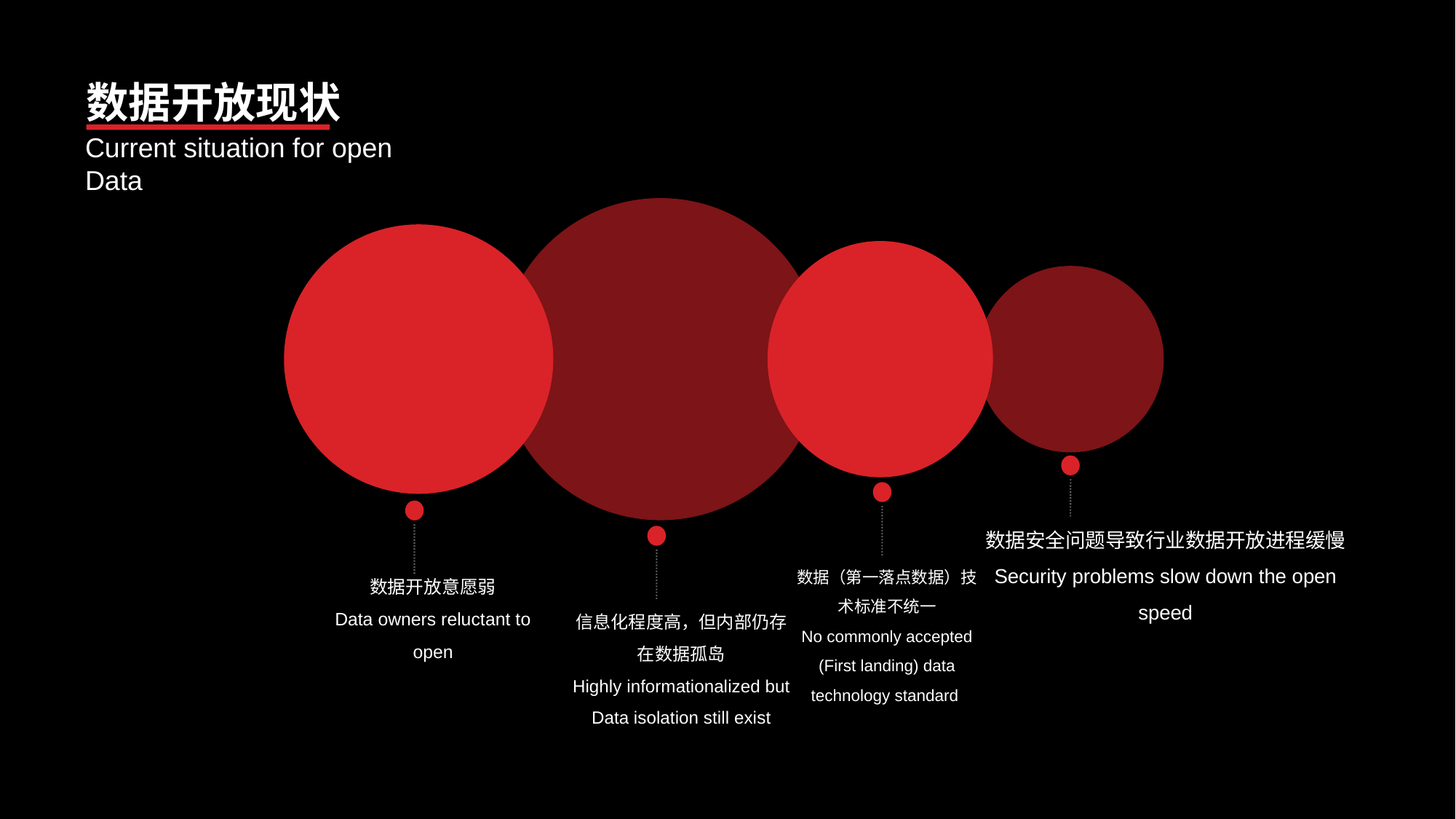

数据开放现状

Current situation for open Data

数据安全问题导致行业数据开放进程缓慢
Security problems slow down the open speed

数据（第一落点数据）技术标准不统一
No commonly accepted (First landing) data technology standard

数据开放意愿弱
Data owners reluctant to open

信息化程度高，但内部仍存在数据孤岛
Highly informationalized but Data isolation still exist